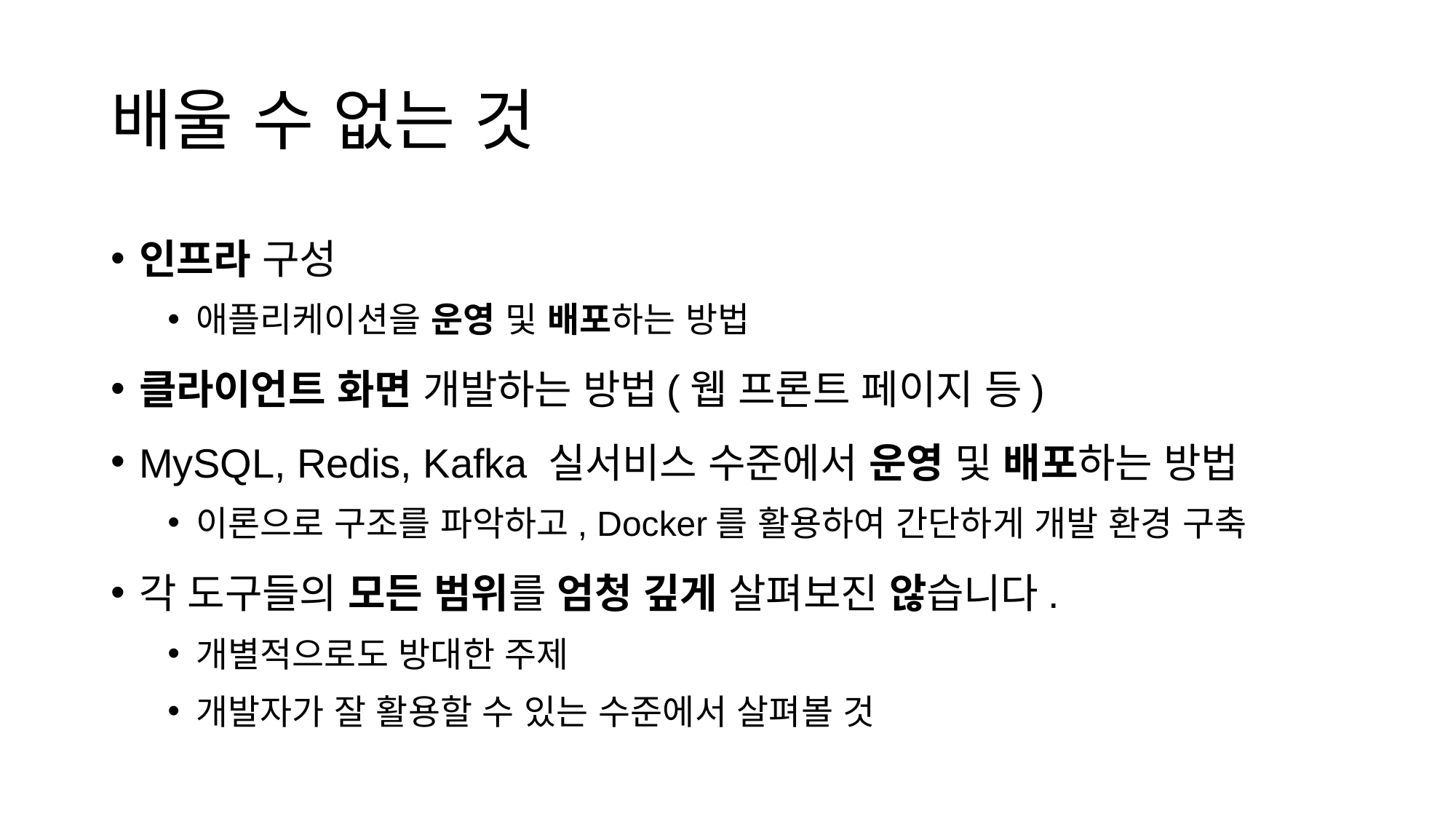

# 배울 수 없는 것
인프라 구성
애플리케이션을 운영 및 배포하는 방법
클라이언트 화면 개발하는 방법(웹 프론트 페이지 등)
MySQL, Redis, Kafka 실서비스 수준에서 운영 및 배포하는 방법
이론으로 구조를 파악하고, Docker를 활용하여 간단하게 개발 환경 구축
각 도구들의 모든 범위를 엄청 깊게 살펴보진 않습니다.
개별적으로도 방대한 주제
개발자가 잘 활용할 수 있는 수준에서 살펴볼 것